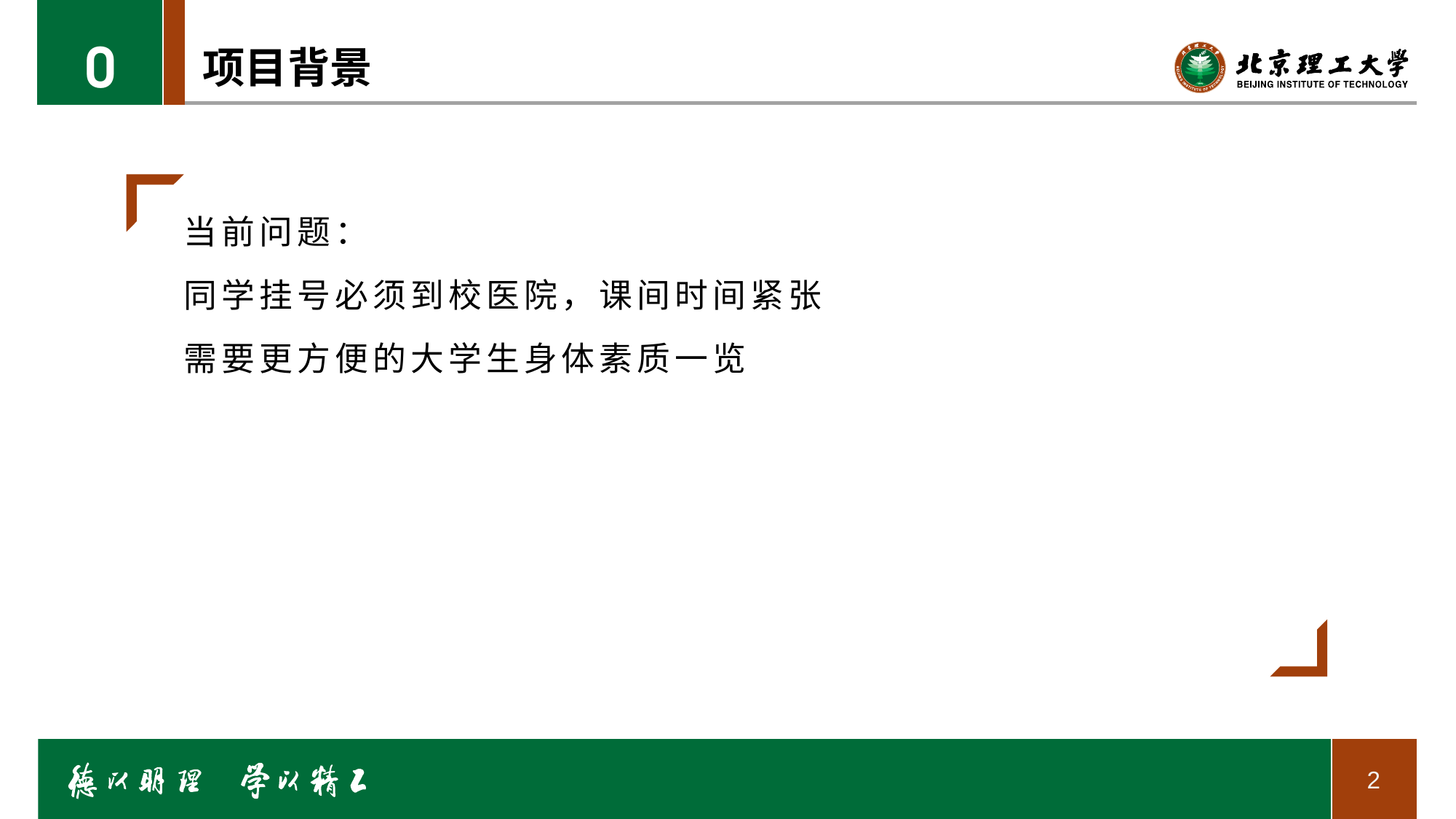

0
# 项目背景

当前问题：
同学挂号必须到校医院，课间时间紧张
需要更方便的大学生身体素质一览